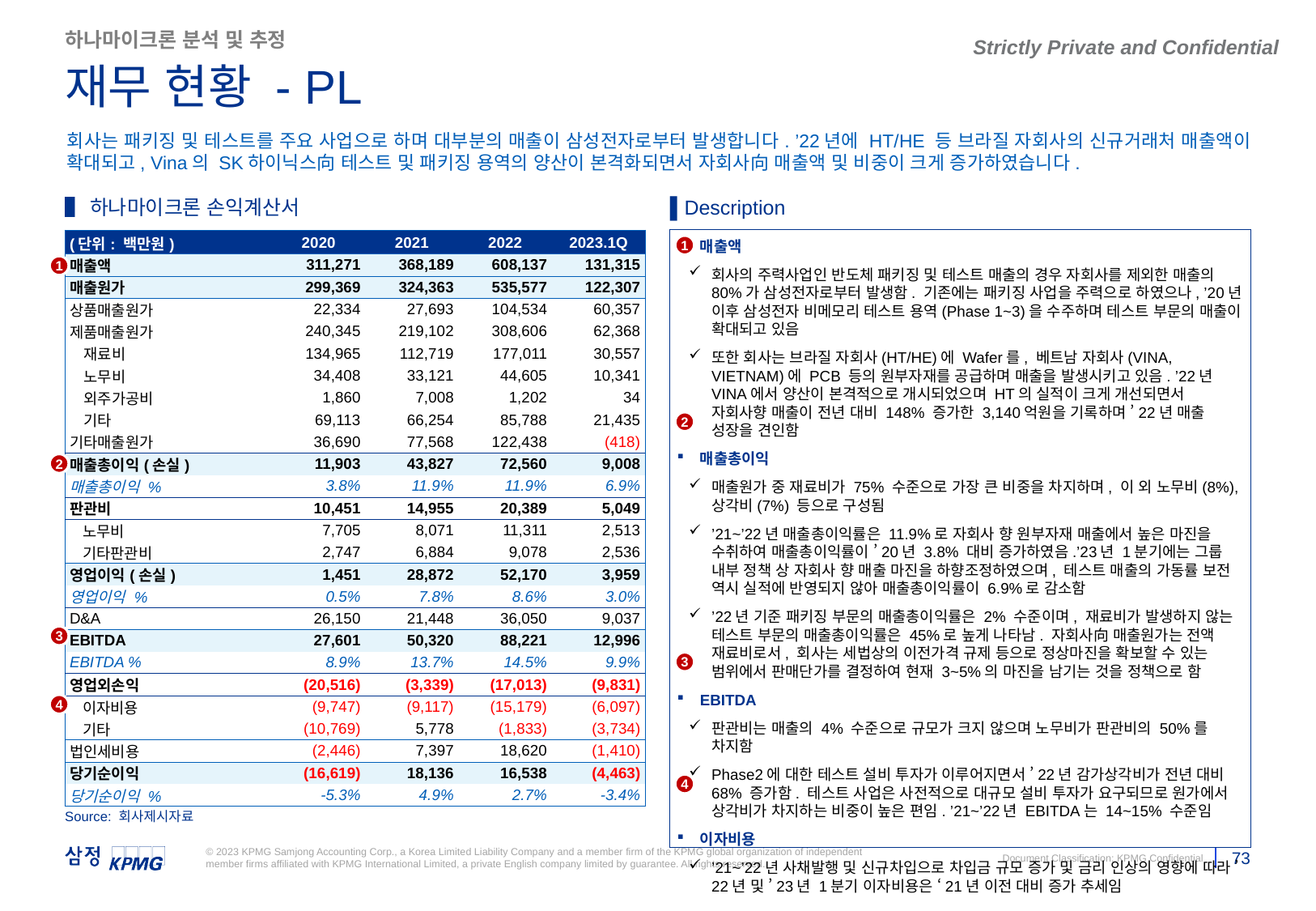

하나마이크론 분석 및 추정
재무 현황 - PL
회사는 패키징 및 테스트를 주요 사업으로 하며 대부분의 매출이 삼성전자로부터 발생합니다. ’22년에 HT/HE 등 브라질 자회사의 신규거래처 매출액이 확대되고, Vina의 SK하이닉스向 테스트 및 패키징 용역의 양산이 본격화되면서 자회사向 매출액 및 비중이 크게 증가하였습니다.
▌하나마이크론 손익계산서
▌Description
매출액
회사의 주력사업인 반도체 패키징 및 테스트 매출의 경우 자회사를 제외한 매출의 80%가 삼성전자로부터 발생함. 기존에는 패키징 사업을 주력으로 하였으나, ’20년 이후 삼성전자 비메모리 테스트 용역(Phase 1~3)을 수주하며 테스트 부문의 매출이 확대되고 있음
또한 회사는 브라질 자회사(HT/HE)에 Wafer를, 베트남 자회사(VINA, VIETNAM)에 PCB 등의 원부자재를 공급하며 매출을 발생시키고 있음. ’22년 VINA에서 양산이 본격적으로 개시되었으며 HT의 실적이 크게 개선되면서 자회사향 매출이 전년 대비 148% 증가한 3,140억원을 기록하며 ’22년 매출 성장을 견인함
매출총이익
매출원가 중 재료비가 75% 수준으로 가장 큰 비중을 차지하며, 이 외 노무비(8%), 상각비(7%) 등으로 구성됨
’21~’22년 매출총이익률은 11.9%로 자회사 향 원부자재 매출에서 높은 마진을 수취하여 매출총이익률이 ’20년 3.8% 대비 증가하였음.’23년 1분기에는 그룹 내부 정책 상 자회사 향 매출 마진을 하향조정하였으며, 테스트 매출의 가동률 보전 역시 실적에 반영되지 않아 매출총이익률이 6.9%로 감소함
’22년 기준 패키징 부문의 매출총이익률은 2% 수준이며, 재료비가 발생하지 않는 테스트 부문의 매출총이익률은 45%로 높게 나타남. 자회사向 매출원가는 전액 재료비로서, 회사는 세법상의 이전가격 규제 등으로 정상마진을 확보할 수 있는 범위에서 판매단가를 결정하여 현재 3~5%의 마진을 남기는 것을 정책으로 함
EBITDA
판관비는 매출의 4% 수준으로 규모가 크지 않으며 노무비가 판관비의 50%를 차지함
Phase2에 대한 테스트 설비 투자가 이루어지면서 ’22년 감가상각비가 전년 대비 68% 증가함. 테스트 사업은 사전적으로 대규모 설비 투자가 요구되므로 원가에서 상각비가 차지하는 비중이 높은 편임. ’21~’22년 EBITDA는 14~15% 수준임
이자비용
’21~’22년 사채발행 및 신규차입으로 차입금 규모 증가 및 금리 인상의 영향에 따라 ’22년 및 ’23년 1분기 이자비용은 ‘21년 이전 대비 증가 추세임

| (단위: 백만원) | 2020 | 2021 | 2022 | 2023.1Q |
| --- | --- | --- | --- | --- |
| 매출액 | 311,271 | 368,189 | 608,137 | 131,315 |
| 매출원가 | 299,369 | 324,363 | 535,577 | 122,307 |
| 상품매출원가 | 22,334 | 27,693 | 104,534 | 60,357 |
| 제품매출원가 | 240,345 | 219,102 | 308,606 | 62,368 |
| 재료비 | 134,965 | 112,719 | 177,011 | 30,557 |
| 노무비 | 34,408 | 33,121 | 44,605 | 10,341 |
| 외주가공비 | 1,860 | 7,008 | 1,202 | 34 |
| 기타 | 69,113 | 66,254 | 85,788 | 21,435 |
| 기타매출원가 | 36,690 | 77,568 | 122,438 | (418) |
| 매출총이익(손실) | 11,903 | 43,827 | 72,560 | 9,008 |
| 매출총이익 % | 3.8% | 11.9% | 11.9% | 6.9% |
| 판관비 | 10,451 | 14,955 | 20,389 | 5,049 |
| 노무비 | 7,705 | 8,071 | 11,311 | 2,513 |
| 기타판관비 | 2,747 | 6,884 | 9,078 | 2,536 |
| 영업이익(손실) | 1,451 | 28,872 | 52,170 | 3,959 |
| 영업이익 % | 0.5% | 7.8% | 8.6% | 3.0% |
| D&A | 26,150 | 21,448 | 36,050 | 9,037 |
| EBITDA | 27,601 | 50,320 | 88,221 | 12,996 |
| EBITDA % | 8.9% | 13.7% | 14.5% | 9.9% |
| 영업외손익 | (20,516) | (3,339) | (17,013) | (9,831) |
| 이자비용 | (9,747) | (9,117) | (15,179) | (6,097) |
| 기타 | (10,769) | 5,778 | (1,833) | (3,734) |
| 법인세비용 | (2,446) | 7,397 | 18,620 | (1,410) |
| 당기순이익 | (16,619) | 18,136 | 16,538 | (4,463) |
| 당기순이익 % | -5.3% | 4.9% | 2.7% | -3.4% |
1
1
2
2
3
3
4
4
Source: 회사제시자료